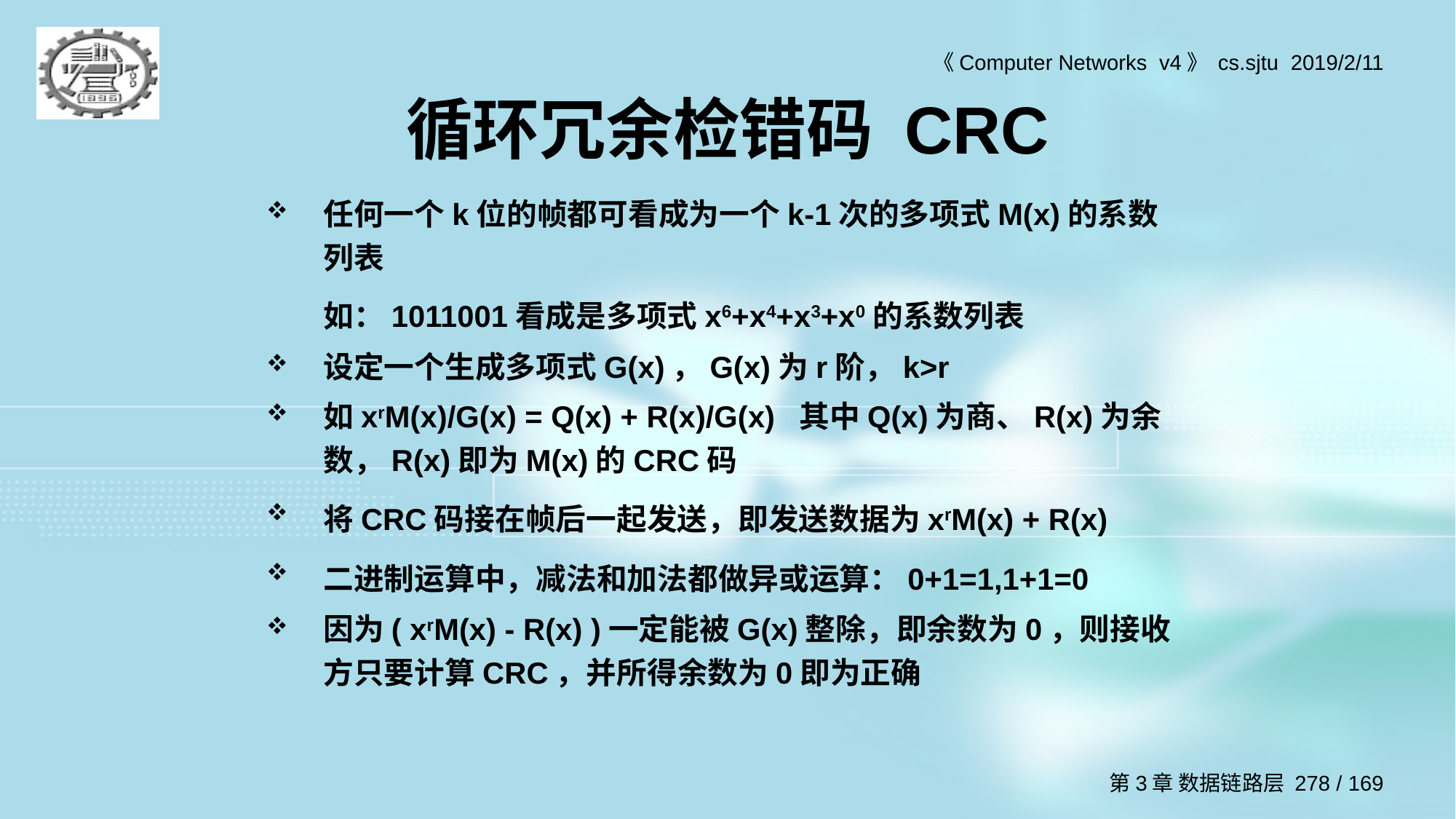

# 循环冗余检错码 CRC
任何一个k位的帧都可看成为一个k-1次的多项式M(x)的系数列表
     	如：1011001看成是多项式x6+x4+x3+x0的系数列表
设定一个生成多项式G(x)，G(x)为r阶，k>r
如xrM(x)/G(x) = Q(x) + R(x)/G(x)  其中Q(x)为商、R(x)为余数，R(x)即为M(x)的CRC码
将CRC码接在帧后一起发送，即发送数据为xrM(x) + R(x)
二进制运算中，减法和加法都做异或运算：0+1=1,1+1=0
因为( xrM(x) - R(x) )一定能被G(x)整除，即余数为0，则接收方只要计算CRC，并所得余数为0即为正确